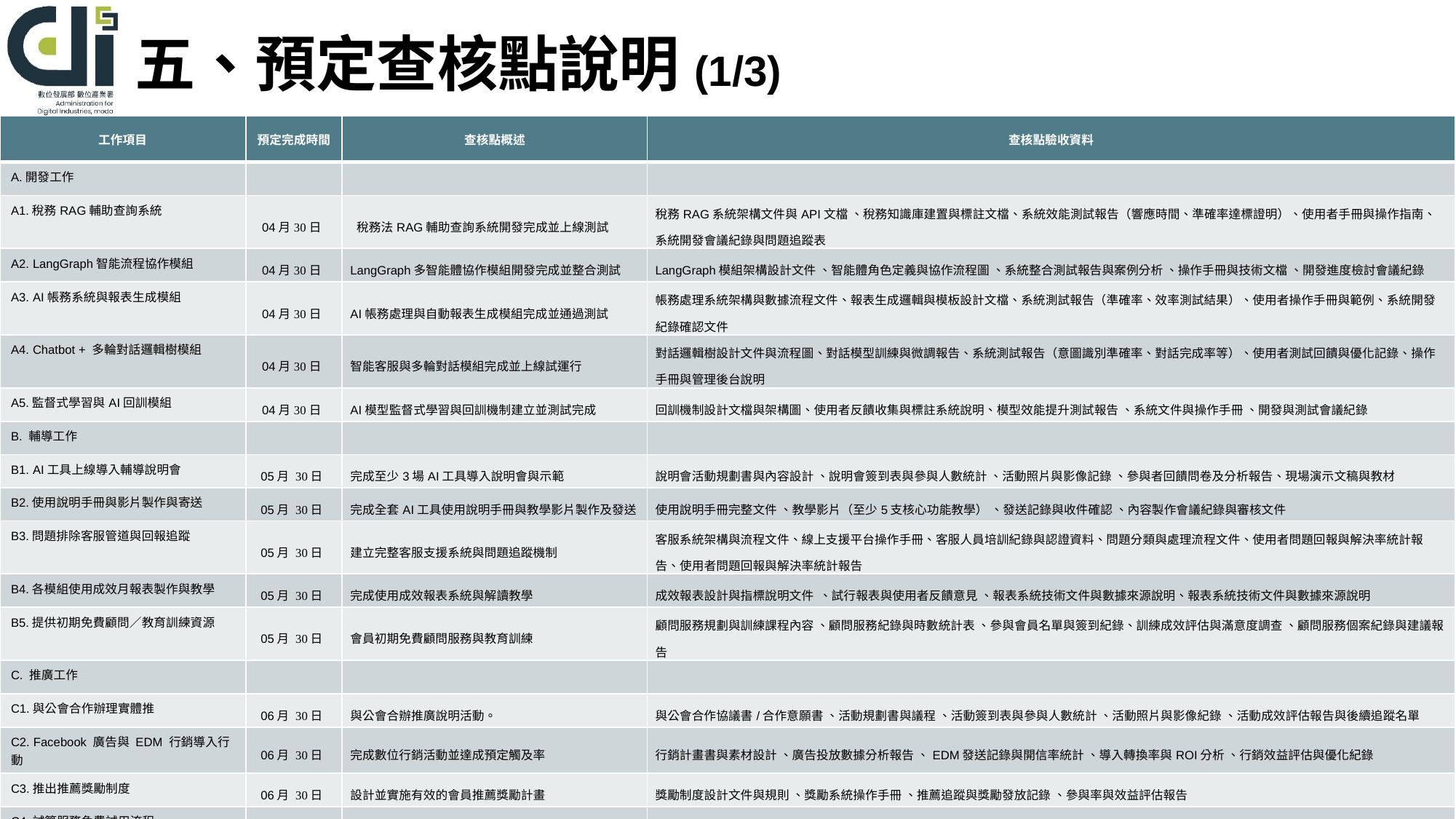

# 五、預定查核點說明(1/3)
| 工作項目 | 預定完成時間 | 查核點概述 | 查核點驗收資料 |
| --- | --- | --- | --- |
| A.開發工作 |  |  |  |
| A1.稅務RAG輔助查詢系統 | 04月30日 | 稅務法RAG輔助查詢系統開發完成並上線測試 | 稅務RAG系統架構文件與API文檔 、稅務知識庫建置與標註文檔、系統效能測試報告（響應時間、準確率達標證明）、使用者手冊與操作指南、系統開發會議紀錄與問題追蹤表 |
| A2. LangGraph智能流程協作模組 | 04月30日 | LangGraph多智能體協作模組開發完成並整合測試 | LangGraph模組架構設計文件 、智能體角色定義與協作流程圖 、系統整合測試報告與案例分析 、操作手冊與技術文檔 、開發進度檢討會議紀錄 |
| A3. AI帳務系統與報表生成模組 | 04月30日 | AI帳務處理與自動報表生成模組完成並通過測試 | 帳務處理系統架構與數據流程文件、報表生成邏輯與模板設計文檔、系統測試報告（準確率、效率測試結果）、使用者操作手冊與範例、系統開發紀錄確認文件 |
| A4. Chatbot + 多輪對話邏輯樹模組 | 04月30日 | 智能客服與多輪對話模組完成並上線試運行 | 對話邏輯樹設計文件與流程圖、對話模型訓練與微調報告、系統測試報告（意圖識別準確率、對話完成率等）、使用者測試回饋與優化記錄、操作手冊與管理後台說明 |
| A5.監督式學習與AI回訓模組 | 04月30日 | AI模型監督式學習與回訓機制建立並測試完成 | 回訓機制設計文檔與架構圖、使用者反饋收集與標註系統說明、模型效能提升測試報告 、系統文件與操作手冊 、開發與測試會議紀錄 |
| B. 輔導工作 |  |  |  |
| B1. AI工具上線導入輔導說明會 | 05月 30日 | 完成至少3場AI工具導入說明會與示範 | 說明會活動規劃書與內容設計 、說明會簽到表與參與人數統計 、活動照片與影像記錄 、參與者回饋問卷及分析報告、現場演示文稿與教材 |
| B2.使用說明手冊與影片製作與寄送 | 05月 30日 | 完成全套AI工具使用說明手冊與教學影片製作及發送 | 使用說明手冊完整文件 、教學影片（至少5支核心功能教學） 、發送記錄與收件確認 、內容製作會議紀錄與審核文件 |
| B3.問題排除客服管道與回報追蹤 | 05月 30日 | 建立完整客服支援系統與問題追蹤機制 | 客服系統架構與流程文件、線上支援平台操作手冊、客服人員培訓紀錄與認證資料、問題分類與處理流程文件、使用者問題回報與解決率統計報告、使用者問題回報與解決率統計報告 |
| B4.各模組使用成效月報表製作與教學 | 05月 30日 | 完成使用成效報表系統與解讀教學 | 成效報表設計與指標說明文件 、試行報表與使用者反饋意見 、報表系統技術文件與數據來源說明、報表系統技術文件與數據來源說明 |
| B5.提供初期免費顧問／教育訓練資源 | 05月 30日 | 會員初期免費顧問服務與教育訓練 | 顧問服務規劃與訓練課程內容 、顧問服務紀錄與時數統計表 、參與會員名單與簽到紀錄、訓練成效評估與滿意度調查 、顧問服務個案紀錄與建議報告 |
| C. 推廣工作 |  |  |  |
| C1.與公會合作辦理實體推 | 06月 30日 | 與公會合辦推廣說明活動。 | 與公會合作協議書/合作意願書 、活動規劃書與議程 、活動簽到表與參與人數統計 、活動照片與影像紀錄 、活動成效評估報告與後續追蹤名單 |
| C2. Facebook 廣告與 EDM 行銷導入行動 | 06月 30日 | 完成數位行銷活動並達成預定觸及率 | 行銷計畫書與素材設計 、廣告投放數據分析報告 、EDM發送記錄與開信率統計 、導入轉換率與ROI分析 、行銷效益評估與優化紀錄 |
| C3.推出推薦獎勵制度 | 06月 30日 | 設計並實施有效的會員推薦獎勵計畫 | 獎勵制度設計文件與規則 、獎勵系統操作手冊 、推薦追蹤與獎勵發放記錄 、參與率與效益評估報告 |
| C4.試算服務免費試用流程 | 06月 30日 | 建立完整試算服務免費試用系統與流程 | 試用流程設計文件與用戶旅程圖 、試用平台操作手冊 |
| C5.平臺內部一鍵啟用模式轉換設計 | 06月 30日 | 完成平台一鍵啟用功能與使用模式轉換設計 | 功能設計文件與流程圖、系統測試報告與使用案例、操作手冊與使用指南、使用者反饋收集與分析報告、技術文件與系統整合文檔 |
11